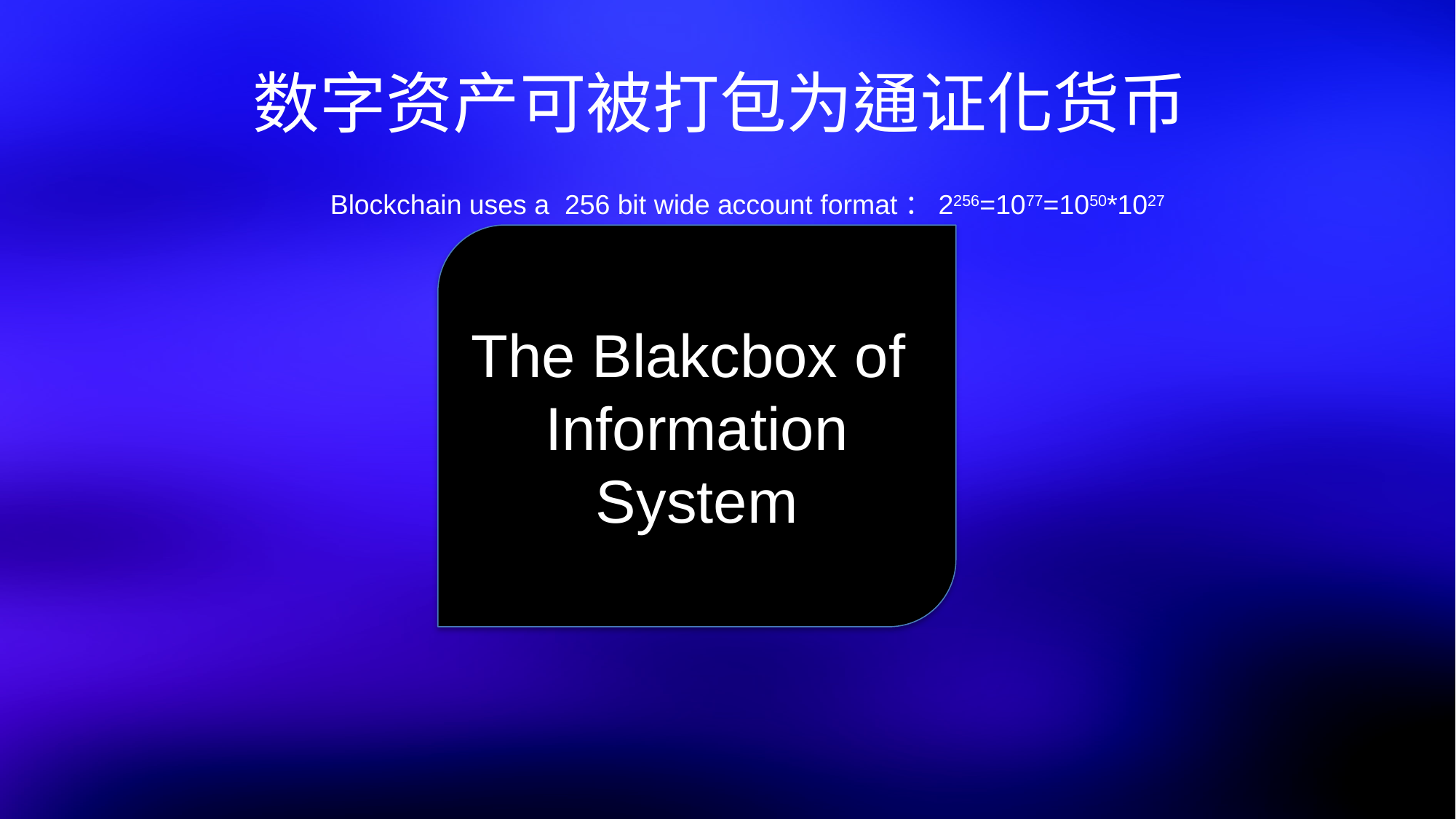

# 数字资产可被打包为通证化货币
Blockchain uses a  256 bit wide account format：2256=1077=1050*1027
The Blakcbox of
Information
System